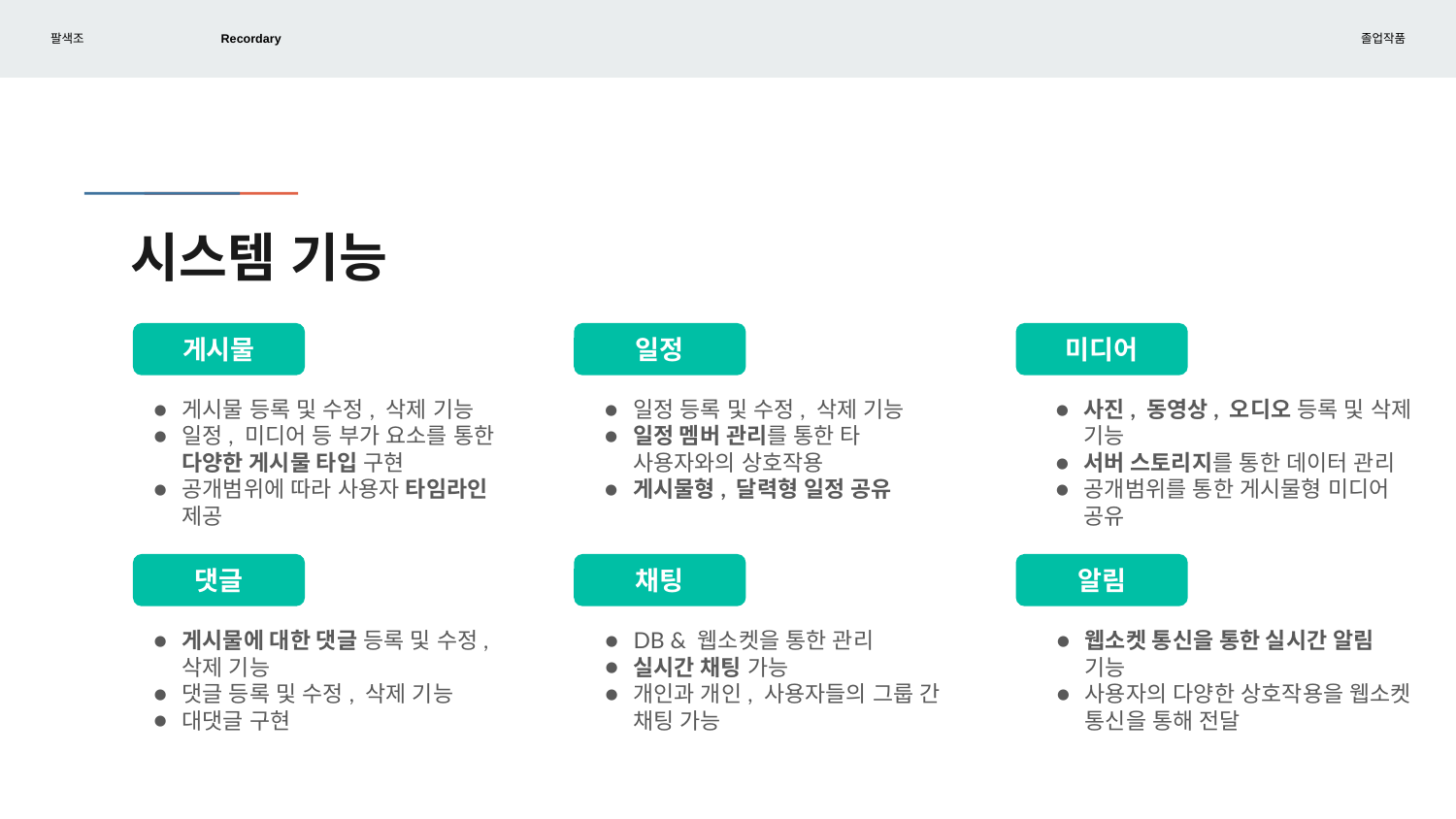

# 시스템 기능
게시물
일정
미디어
게시물 등록 및 수정, 삭제 기능
일정, 미디어 등 부가 요소를 통한 다양한 게시물 타입 구현
공개범위에 따라 사용자 타임라인 제공
일정 등록 및 수정, 삭제 기능
일정 멤버 관리를 통한 타 사용자와의 상호작용
게시물형, 달력형 일정 공유
사진, 동영상, 오디오 등록 및 삭제 기능
서버 스토리지를 통한 데이터 관리
공개범위를 통한 게시물형 미디어 공유
댓글
채팅
알림
게시물에 대한 댓글 등록 및 수정, 삭제 기능
댓글 등록 및 수정, 삭제 기능
대댓글 구현
DB & 웹소켓을 통한 관리
실시간 채팅 가능
개인과 개인, 사용자들의 그룹 간 채팅 가능
웹소켓 통신을 통한 실시간 알림 기능
사용자의 다양한 상호작용을 웹소켓 통신을 통해 전달